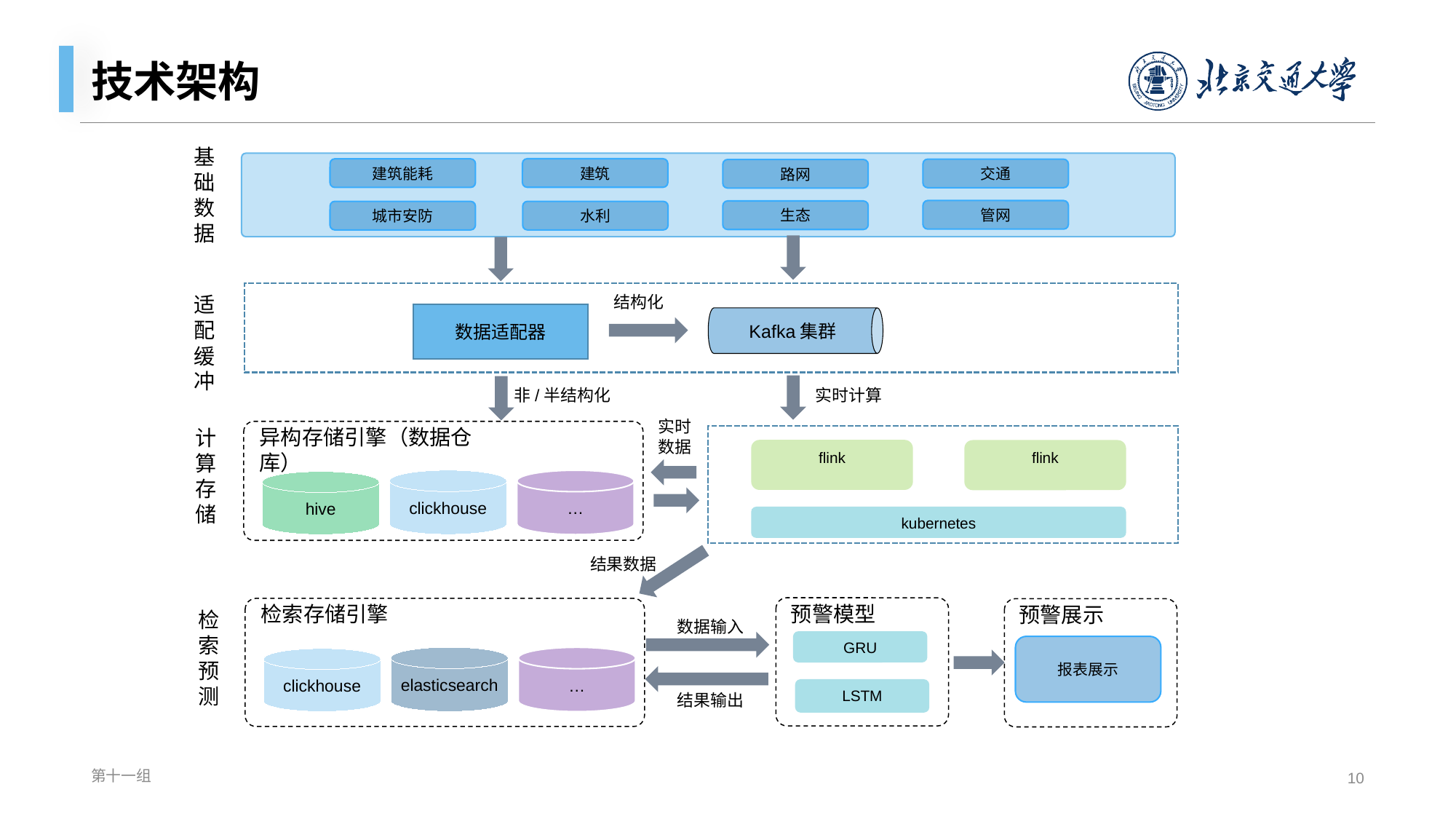

# 技术架构
基
础
数
据

建筑
建筑能耗
交通
路网
管网
生态
城市安防
水利

Kafka集群

结构化
适
配
缓
冲

数据适配器

非/半结构化
实时计算
实时
数据
异构存储引擎（数据仓库）
计
算
存
储

flink
flink

clickhouse
…
hive

kubernetes

结果数据
预警模型
检索存储引擎
预警展示

检
索
预
测
数据输入
GRU

报表展示

elasticsearch
…
clickhouse
LSTM
结果输出
第十一组
10